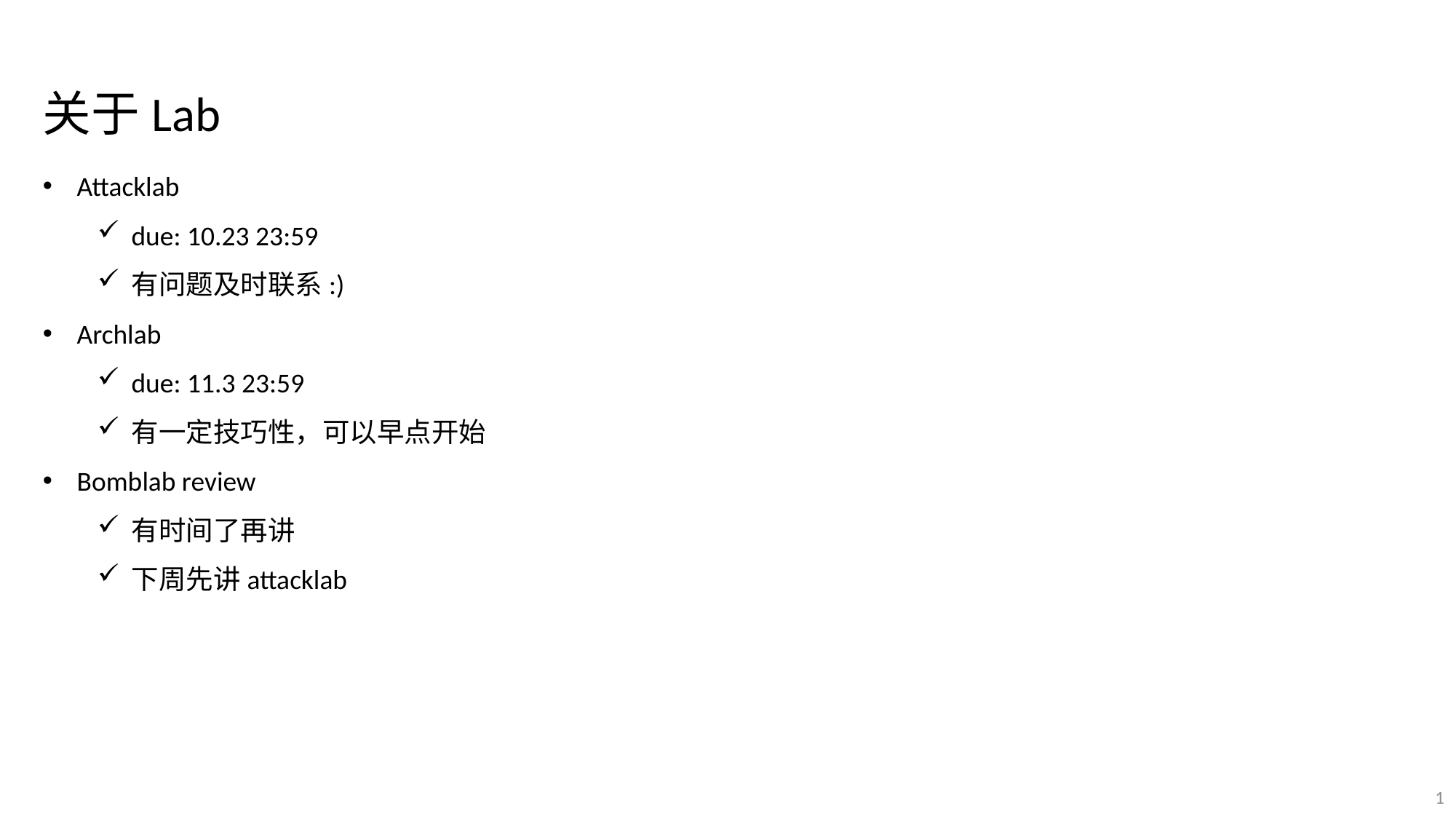

关于Lab
Attacklab
due: 10.23 23:59
有问题及时联系:)
Archlab
due: 11.3 23:59
有一定技巧性，可以早点开始
Bomblab review
有时间了再讲
下周先讲attacklab
1